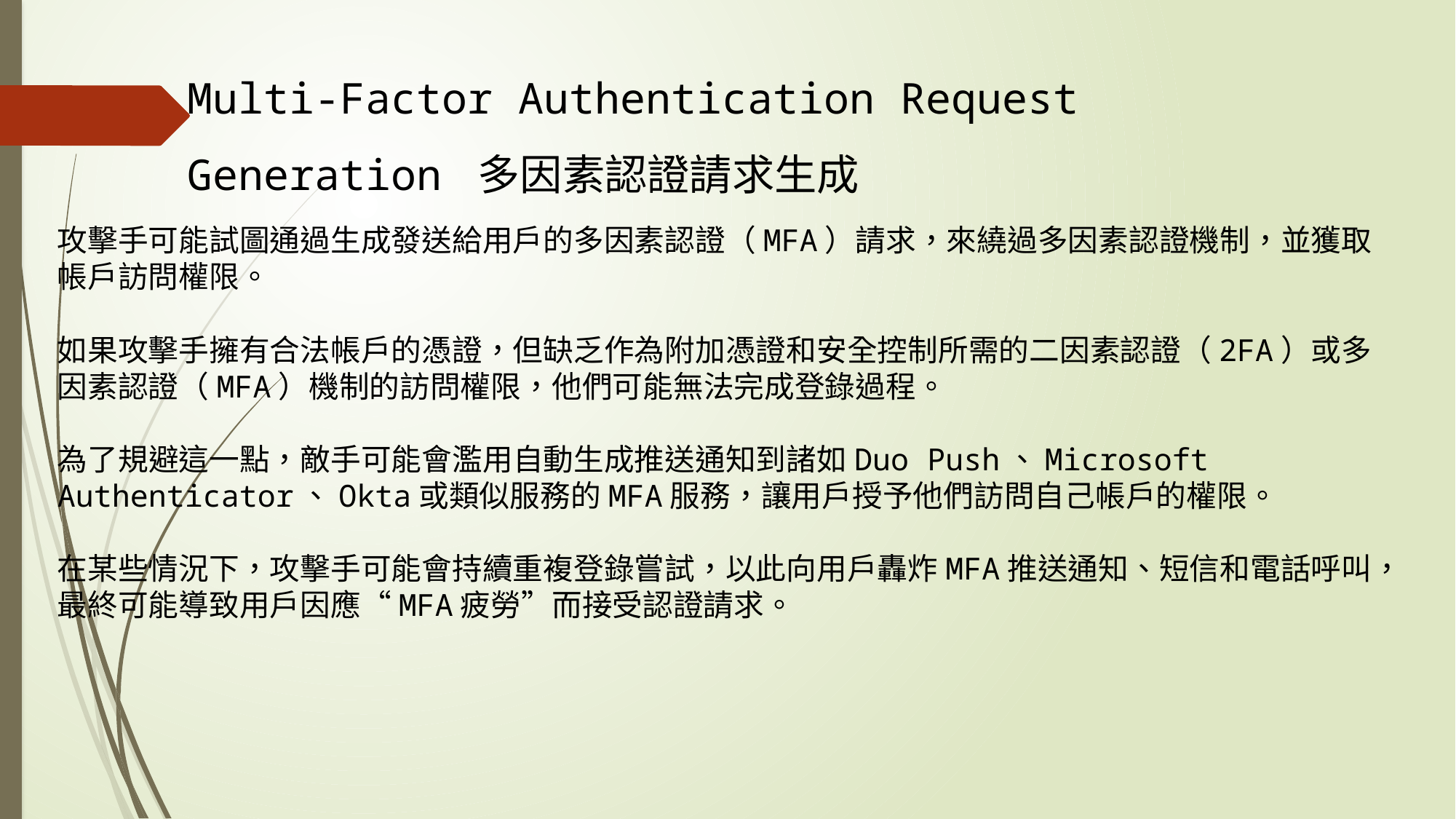

Multi-Factor Authentication Request Generation 多因素認證請求生成
攻擊手可能試圖通過生成發送給用戶的多因素認證（MFA）請求，來繞過多因素認證機制，並獲取帳戶訪問權限。

如果攻擊手擁有合法帳戶的憑證，但缺乏作為附加憑證和安全控制所需的二因素認證（2FA）或多因素認證（MFA）機制的訪問權限，他們可能無法完成登錄過程。

為了規避這一點，敵手可能會濫用自動生成推送通知到諸如Duo Push、Microsoft Authenticator、Okta或類似服務的MFA服務，讓用戶授予他們訪問自己帳戶的權限。

在某些情況下，攻擊手可能會持續重複登錄嘗試，以此向用戶轟炸MFA推送通知、短信和電話呼叫，最終可能導致用戶因應“MFA疲勞”而接受認證請求。